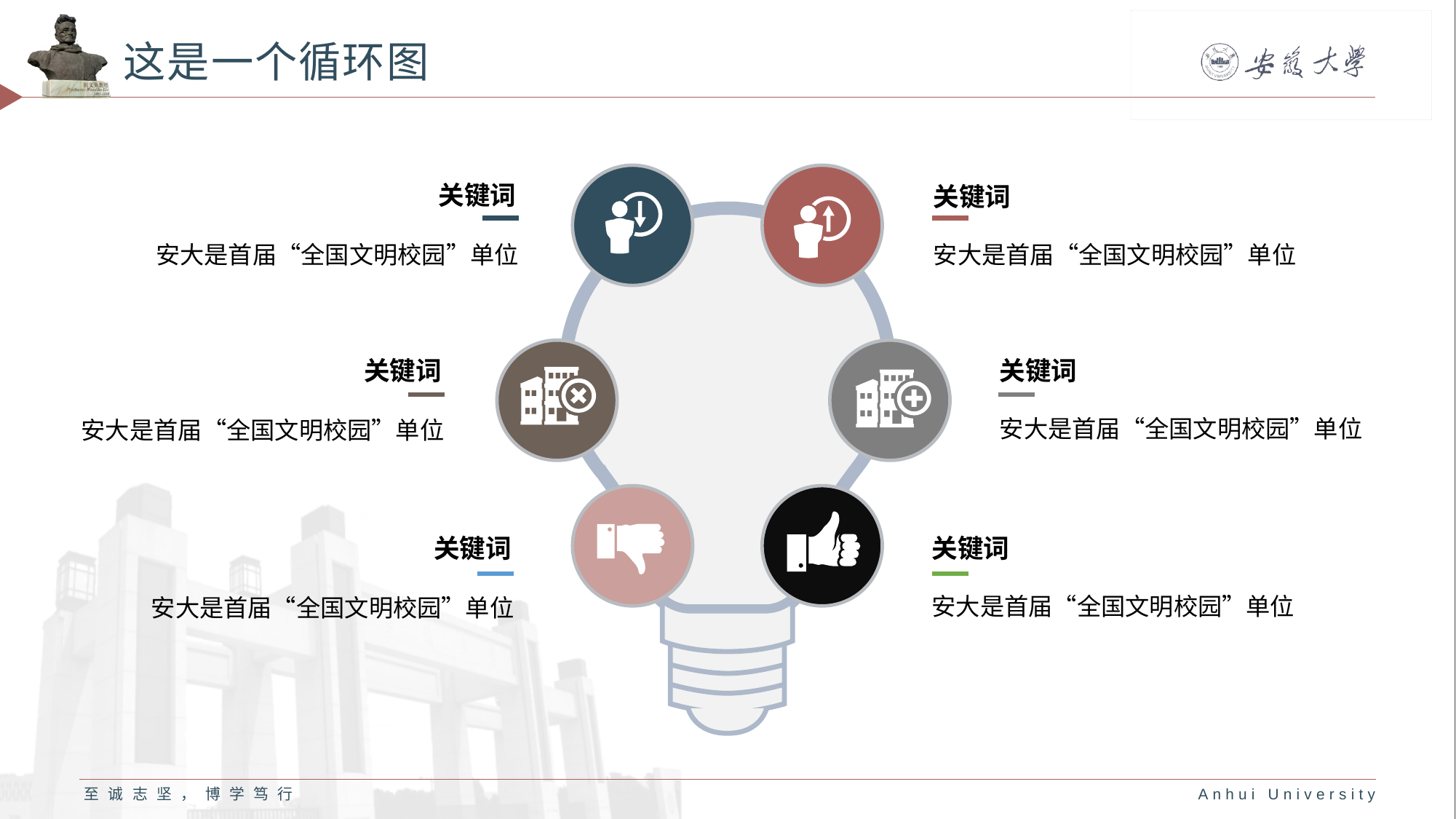

# 这是一个循环图

关键词
安大是首届“全国文明校园”单位
关键词
安大是首届“全国文明校园”单位

关键词
安大是首届“全国文明校园”单位
关键词
安大是首届“全国文明校园”单位

关键词
安大是首届“全国文明校园”单位
关键词
安大是首届“全国文明校园”单位